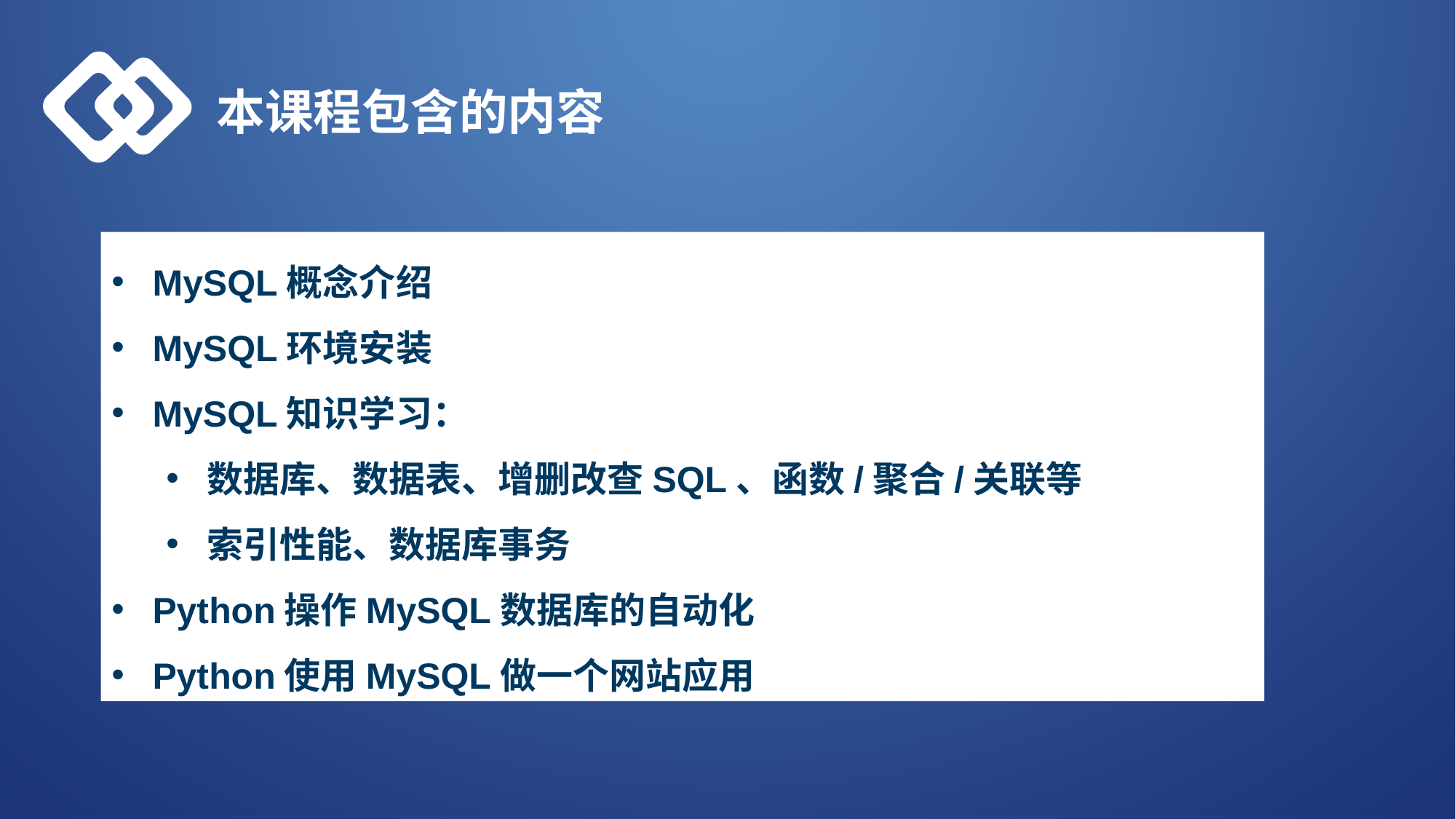

本课程包含的内容

MySQL概念介绍
MySQL环境安装
MySQL知识学习：
数据库、数据表、增删改查SQL、函数/聚合/关联等
索引性能、数据库事务
Python操作MySQL数据库的自动化
Python使用MySQL做一个网站应用